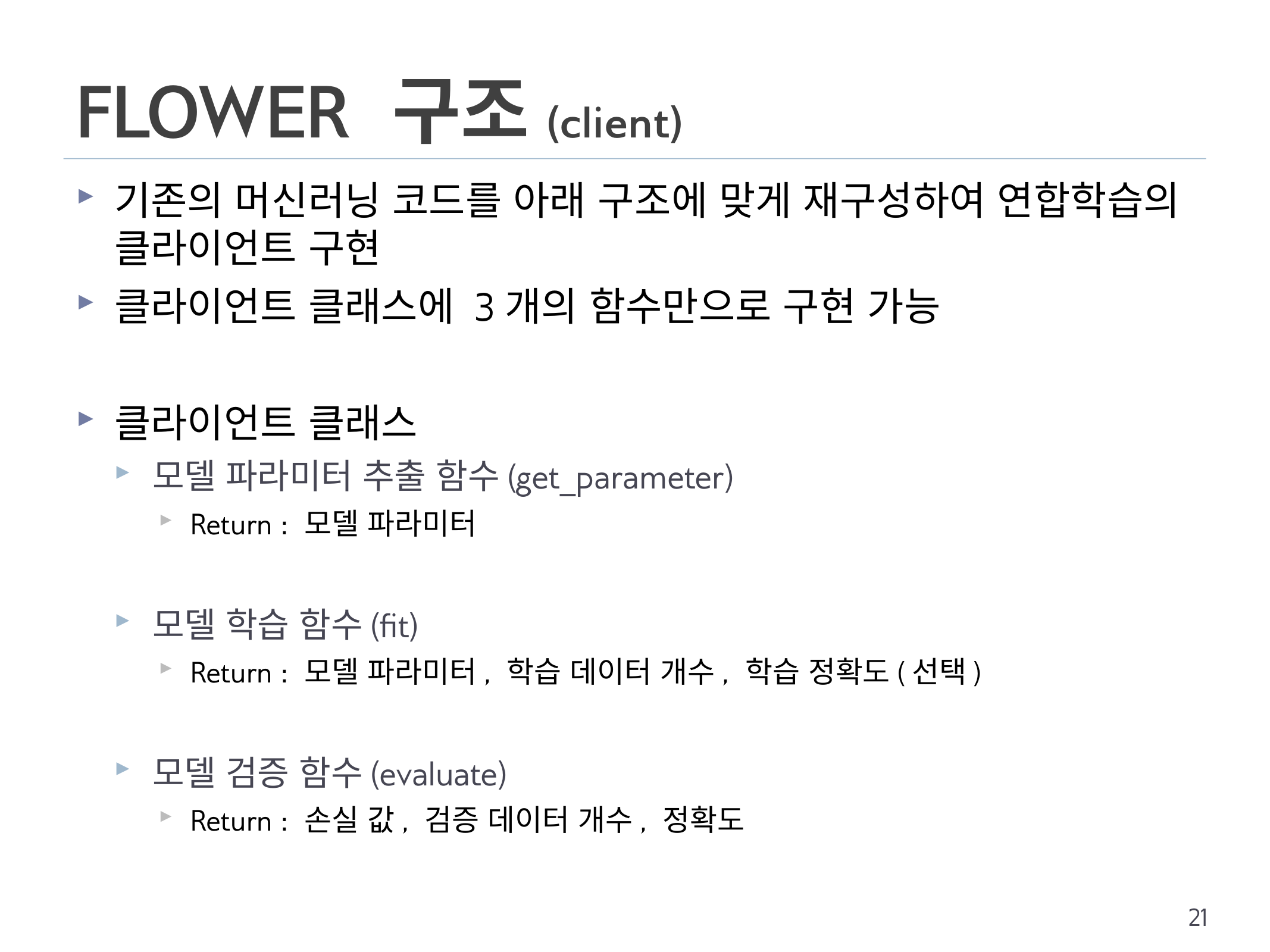

# FLOWER 구조(client)
기존의 머신러닝 코드를 아래 구조에 맞게 재구성하여 연합학습의 클라이언트 구현
클라이언트 클래스에 3개의 함수만으로 구현 가능

클라이언트 클래스
모델 파라미터 추출 함수(get_parameter)
Return : 모델 파라미터

모델 학습 함수(fit)
Return : 모델 파라미터, 학습 데이터 개수, 학습 정확도(선택)

모델 검증 함수(evaluate)
Return : 손실 값, 검증 데이터 개수, 정확도

21